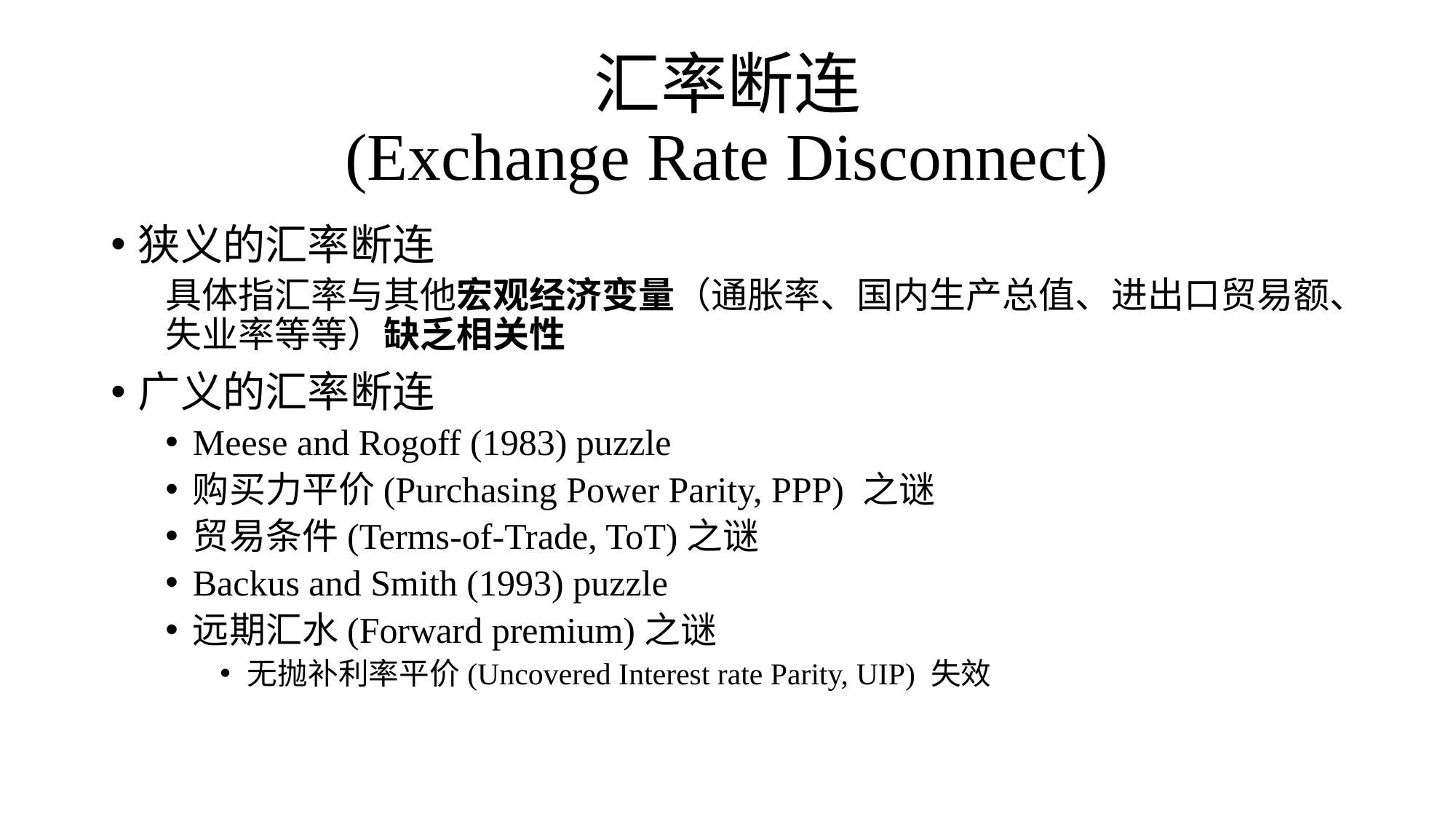

# 汇率断连 (Exchange Rate Disconnect)
狭义的汇率断连
具体指汇率与其他宏观经济变量（通胀率、国内生产总值、进出口贸易额、失业率等等）缺乏相关性
广义的汇率断连
Meese and Rogoff (1983) puzzle
购买力平价(Purchasing Power Parity, PPP) 之谜
贸易条件(Terms-of-Trade, ToT)之谜
Backus and Smith (1993) puzzle
远期汇水(Forward premium)之谜
无抛补利率平价(Uncovered Interest rate Parity, UIP) 失效